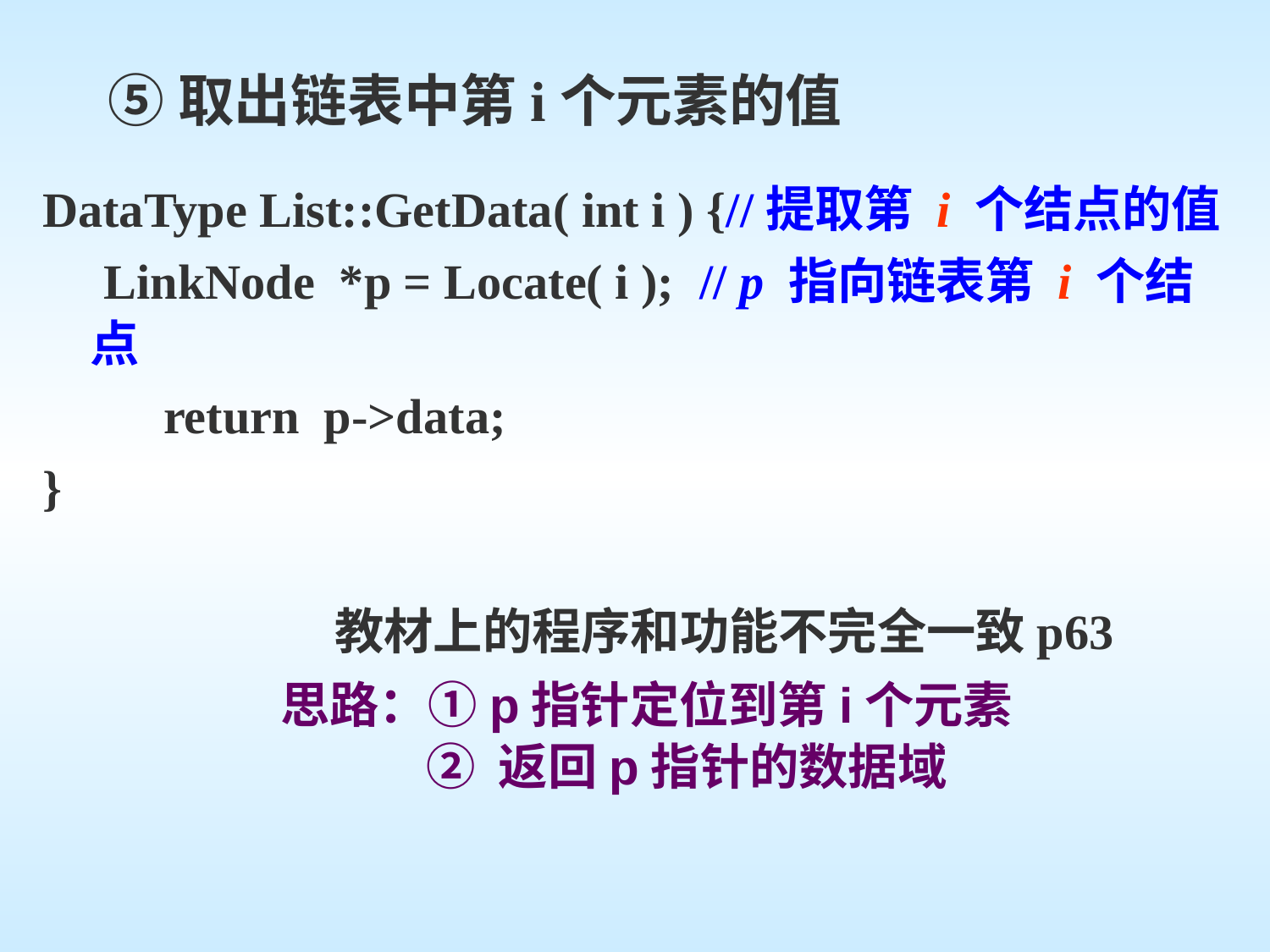

# ⑤取出链表中第i个元素的值
DataType List::GetData( int i ) {//提取第 i 个结点的值
     LinkNode  *p = Locate( i );  // p 指向链表第 i 个结点
	      return  p->data;
}

                         教材上的程序和功能不完全一致p63

思路：①p指针定位到第i个元素
             ② 返回p指针的数据域